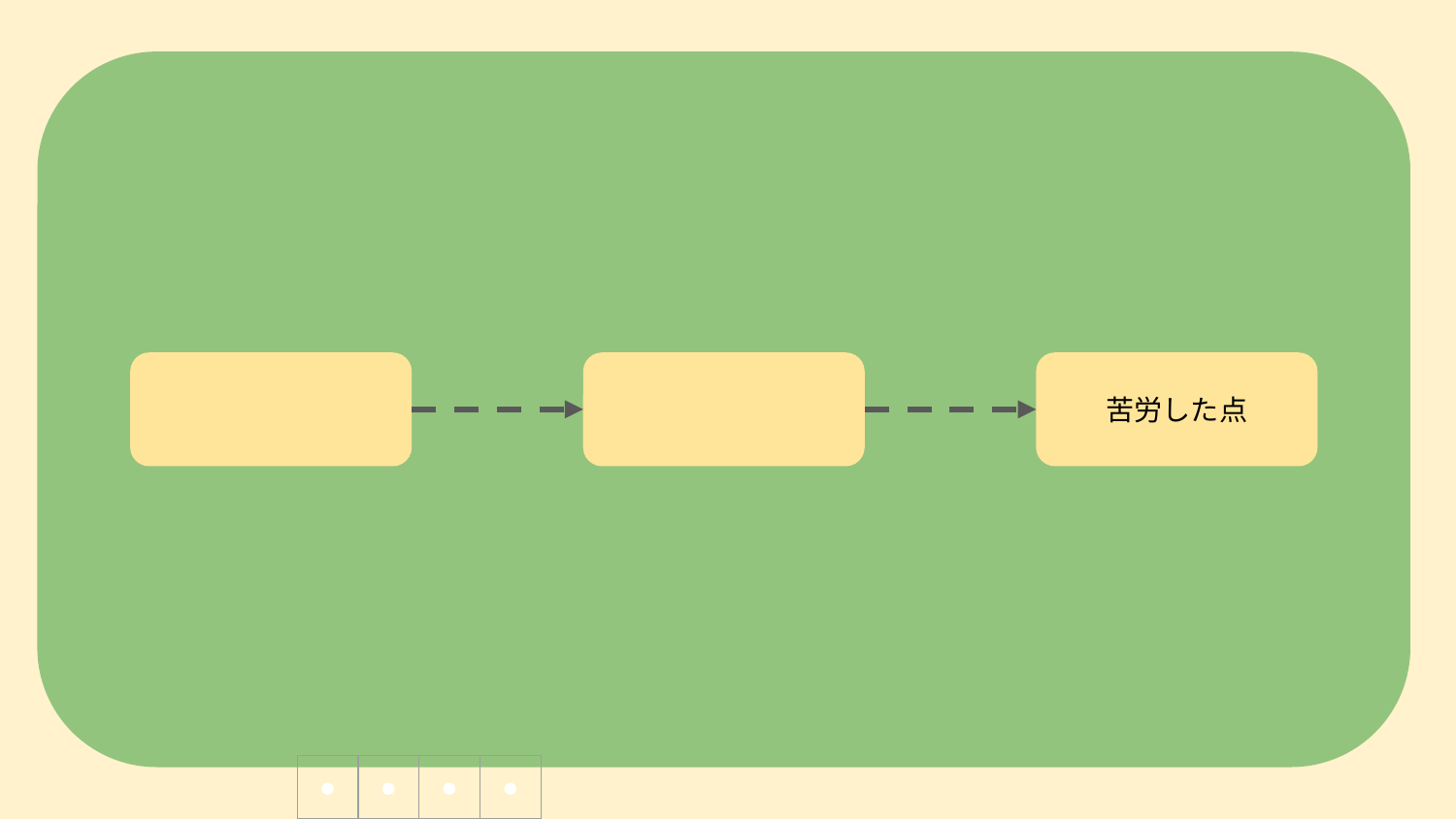

苦労した点
| ● | ● | ● | ● |
| --- | --- | --- | --- |